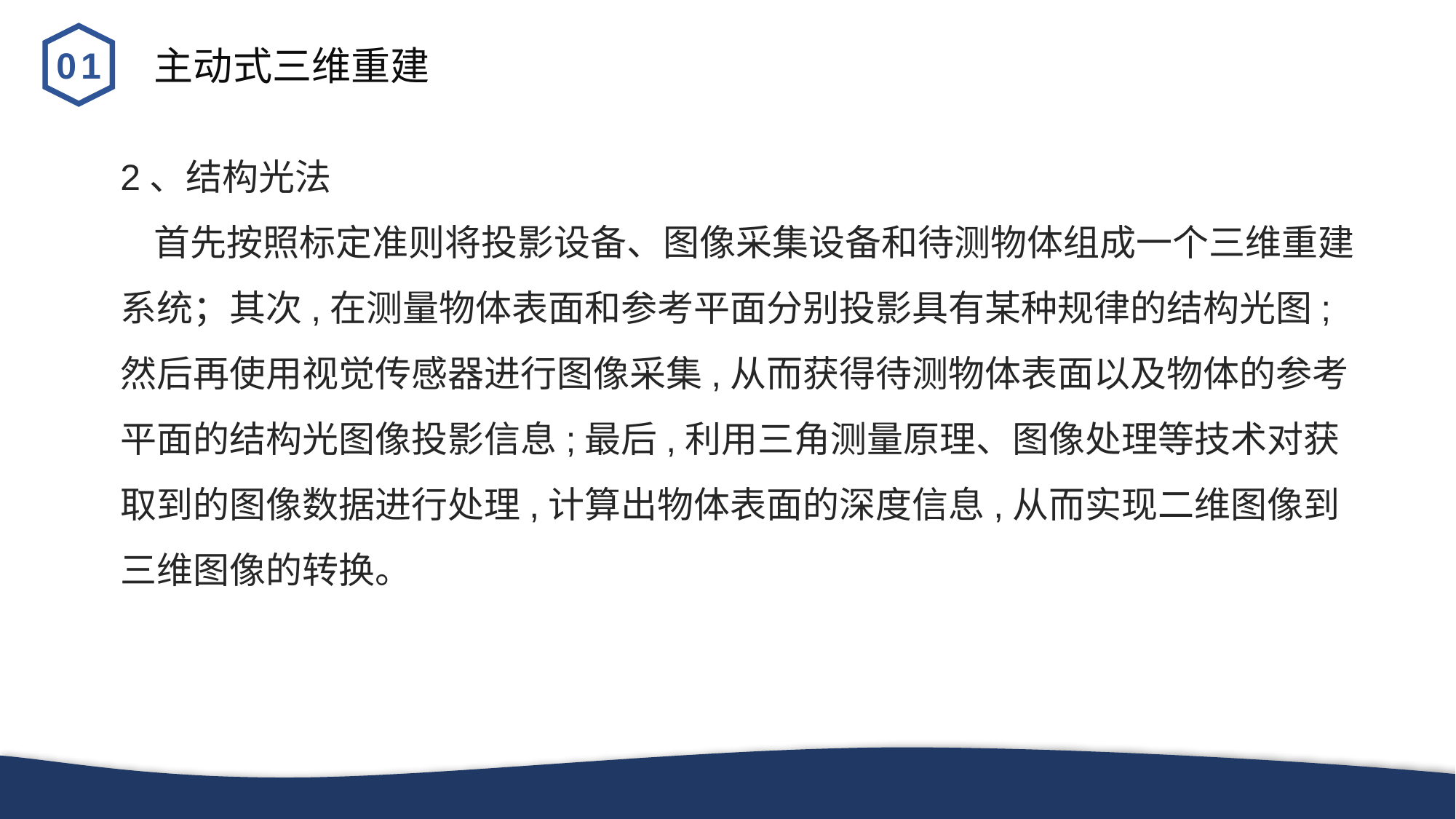

主动式三维重建
01
2、结构光法
   首先按照标定准则将投影设备、图像采集设备和待测物体组成一个三维重建系统；其次,在测量物体表面和参考平面分别投影具有某种规律的结构光图; 然后再使用视觉传感器进行图像采集,从而获得待测物体表面以及物体的参考平面的结构光图像投影信息;最后,利用三角测量原理、图像处理等技术对获取到的图像数据进行处理,计算出物体表面的深度信息,从而实现二维图像到三维图像的转换。